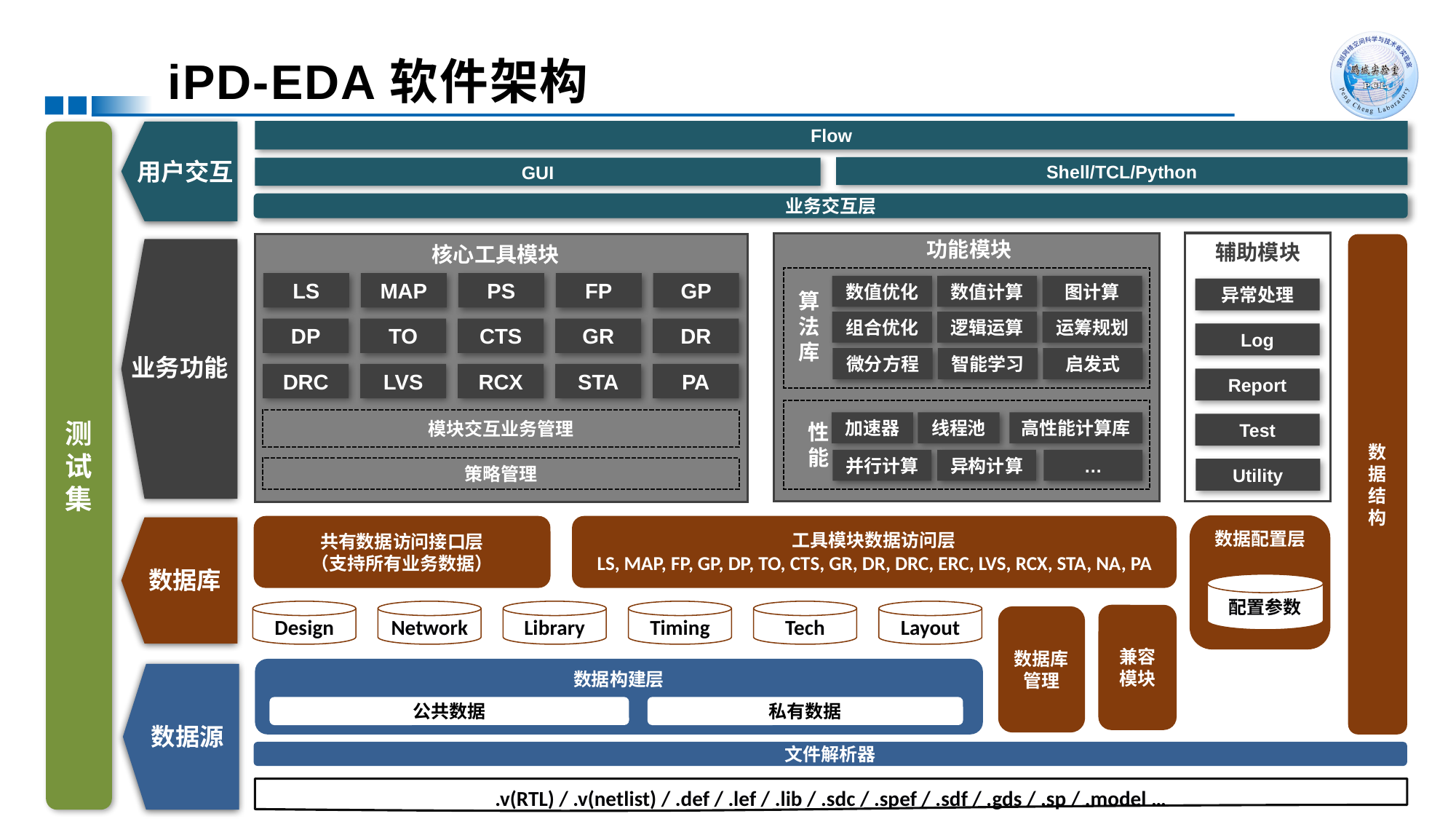

# iPD-EDA软件架构

Flow
测试集
用户交互
Shell/TCL/Python
GUI
业务交互层
功能模块

数值优化
数值计算
图计算
算法库
组合优化
逻辑运算
运筹规划
微分方程
智能学习
启发式

加速器
线程池
高性能计算库
性能
并行计算
异构计算
…
异常处理

辅助模块
Log
Report
Test
Utility

核心工具模块
LS
MAP
PS
FP
GP
DP
TO
CTS
GR
DR
DRC
LVS
RCX
STA
PA
模块交互业务管理
策略管理
数据结构

业务功能
数据配置层
工具模块数据访问层
LS, MAP, FP, GP, DP, TO, CTS, GR, DR, DRC, ERC, LVS, RCX, STA, NA, PA
共有数据访问接口层
（支持所有业务数据）

数据库
配置参数
Design
Network
Library
Timing
Tech
Layout
兼容
模块
数据库
管理
数据构建层

公共数据
私有数据
数据源
文件解析器
.v(RTL) / .v(netlist) / .def / .lef / .lib / .sdc / .spef / .sdf / .gds / .sp / .model …